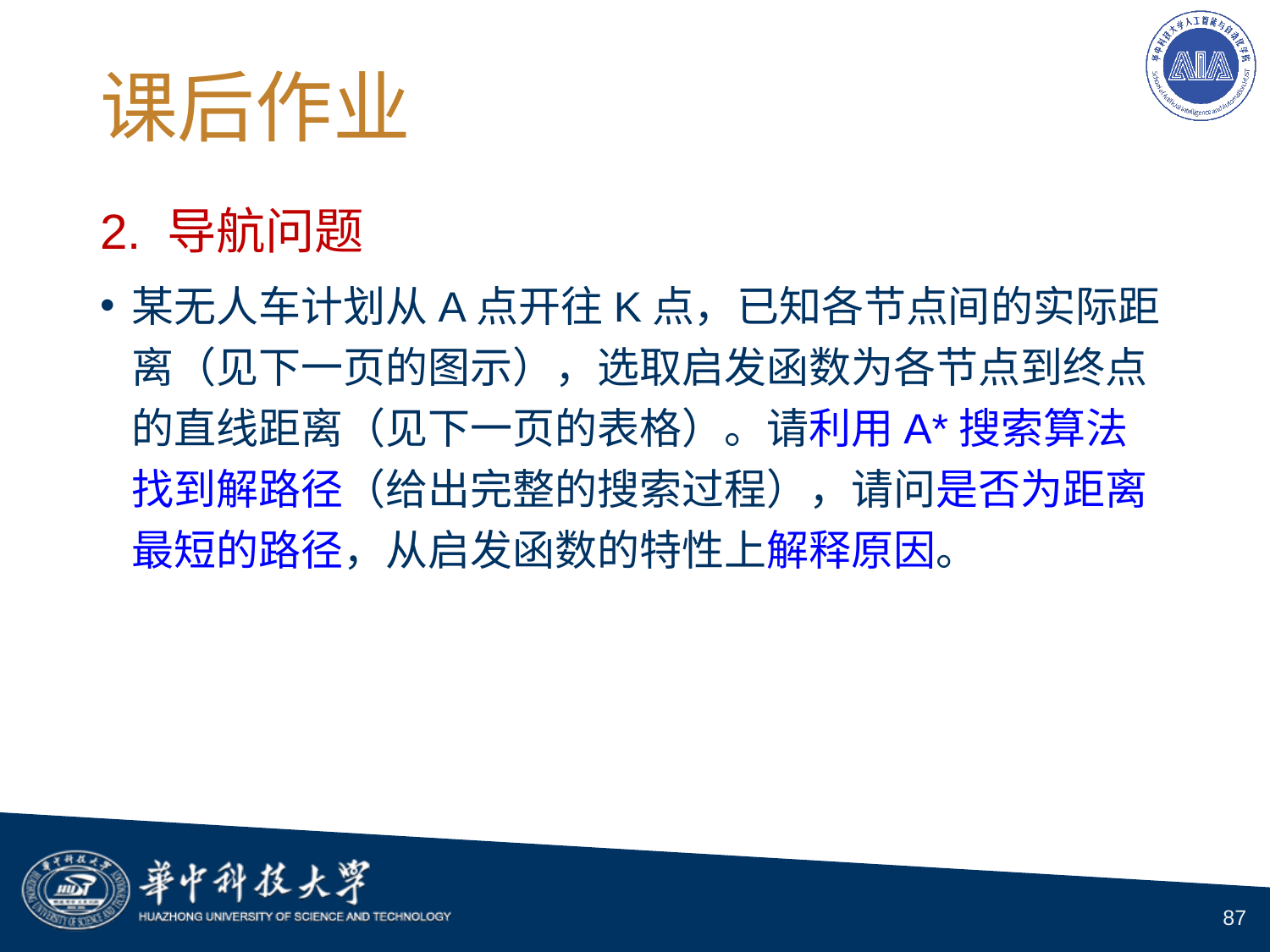

# 课后作业
2. 导航问题
某无人车计划从A点开往K点，已知各节点间的实际距离（见下一页的图示），选取启发函数为各节点到终点的直线距离（见下一页的表格）。请利用A*搜索算法找到解路径（给出完整的搜索过程），请问是否为距离最短的路径，从启发函数的特性上解释原因。

87